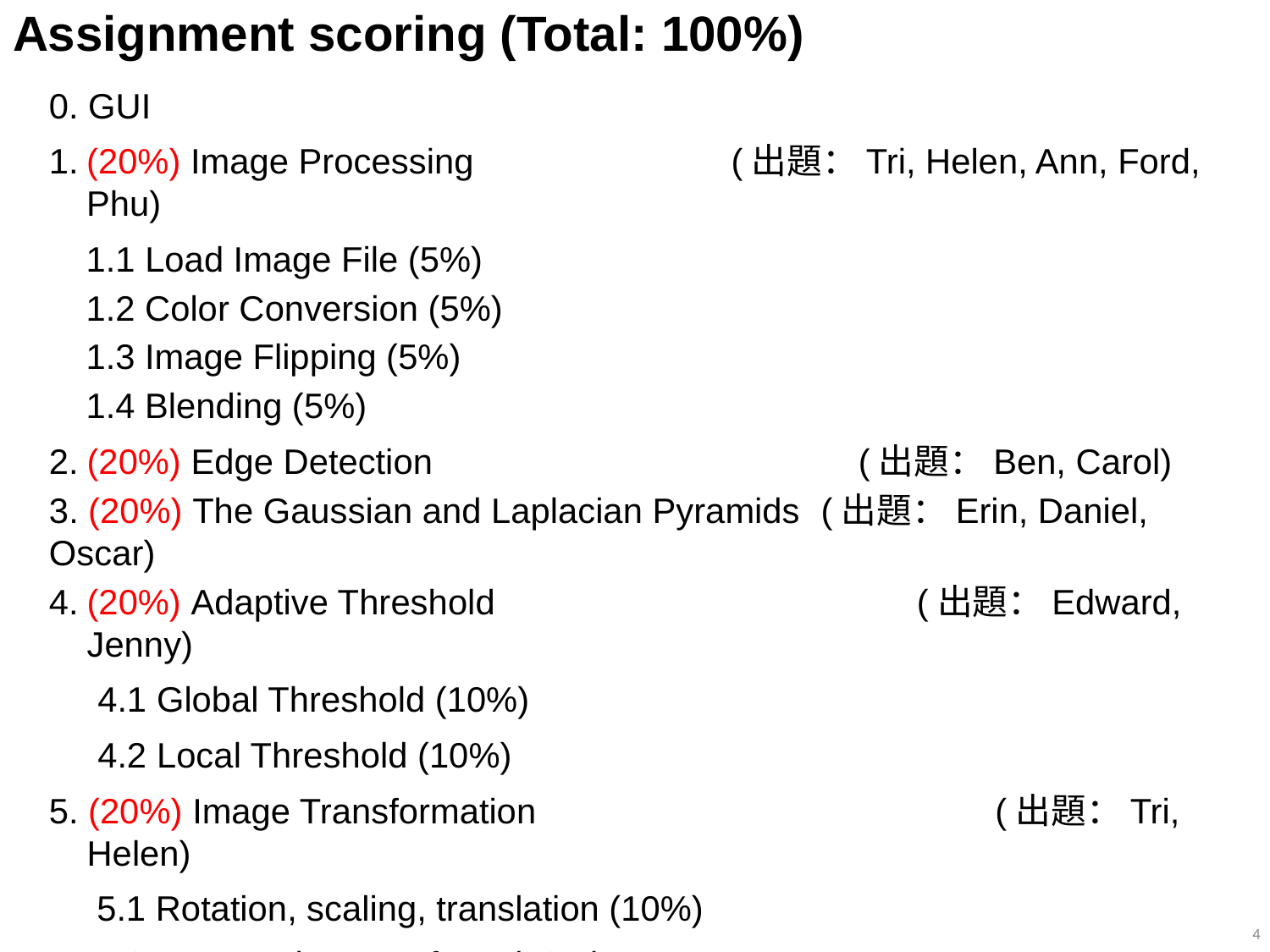

# Assignment scoring (Total: 100%)
0. GUI
1.	(20%) Image Processing		 (出題：Tri, Helen, Ann, Ford, Phu)
1.1 Load Image File (5%)
1.2 Color Conversion (5%)
1.3 Image Flipping (5%)
1.4 Blending (5%)
2.	(20%) Edge Detection 				 (出題：Ben, Carol)
3. (20%) The Gaussian and Laplacian Pyramids 	 (出題：Erin, Daniel, Oscar)
4.	(20%) Adaptive Threshold 			       (出題：Edward, Jenny)
     4.1 Global Threshold (10%)
     4.2 Local Threshold (10%)
5. (20%) Image Transformation				  (出題：Tri, Helen)
   5.1 Rotation, scaling, translation (10%)
   5.2 Perspective transform (10%)
4